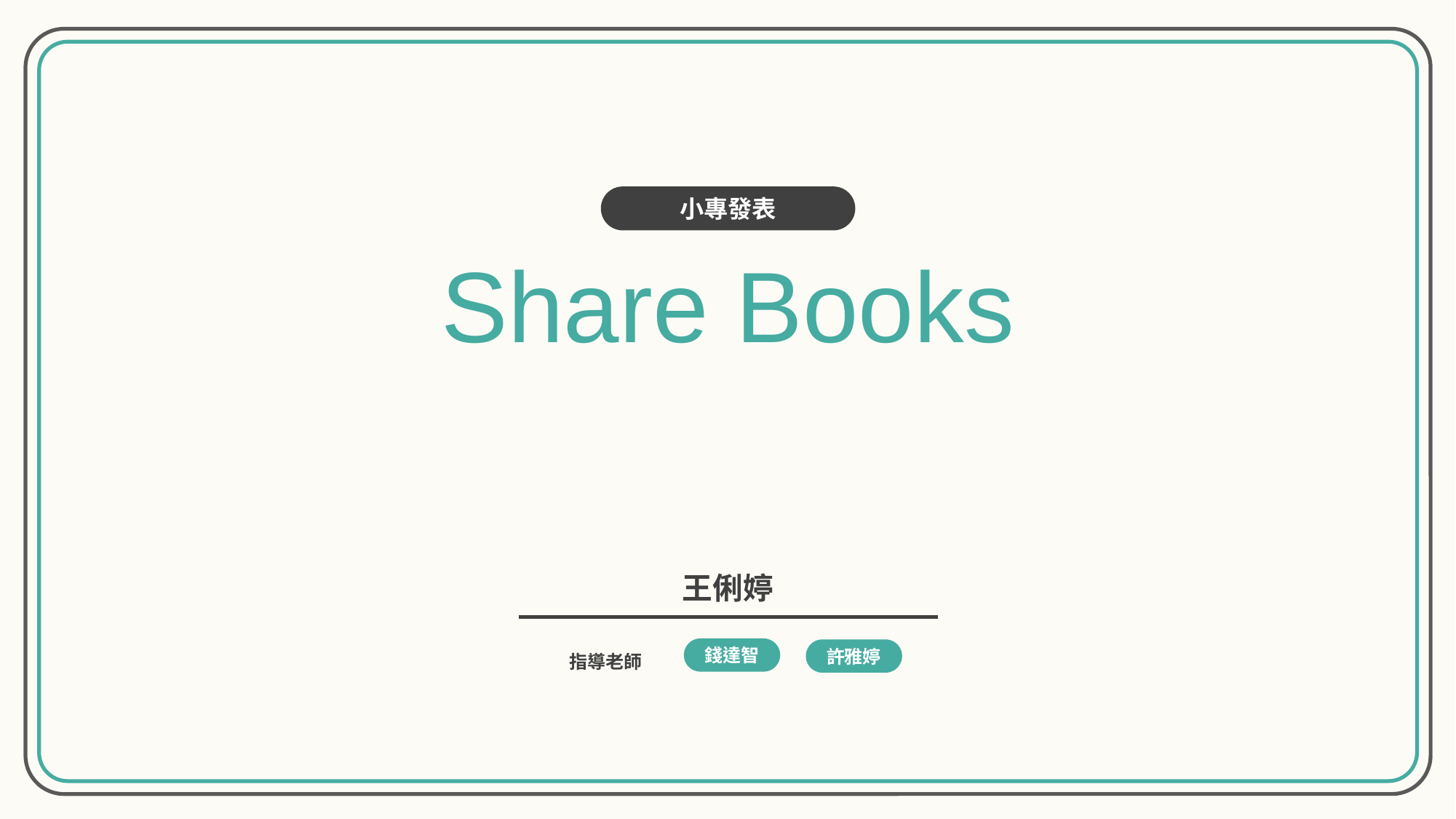

小專發表
Share Books
王俐婷
指導老師
錢達智
許雅婷